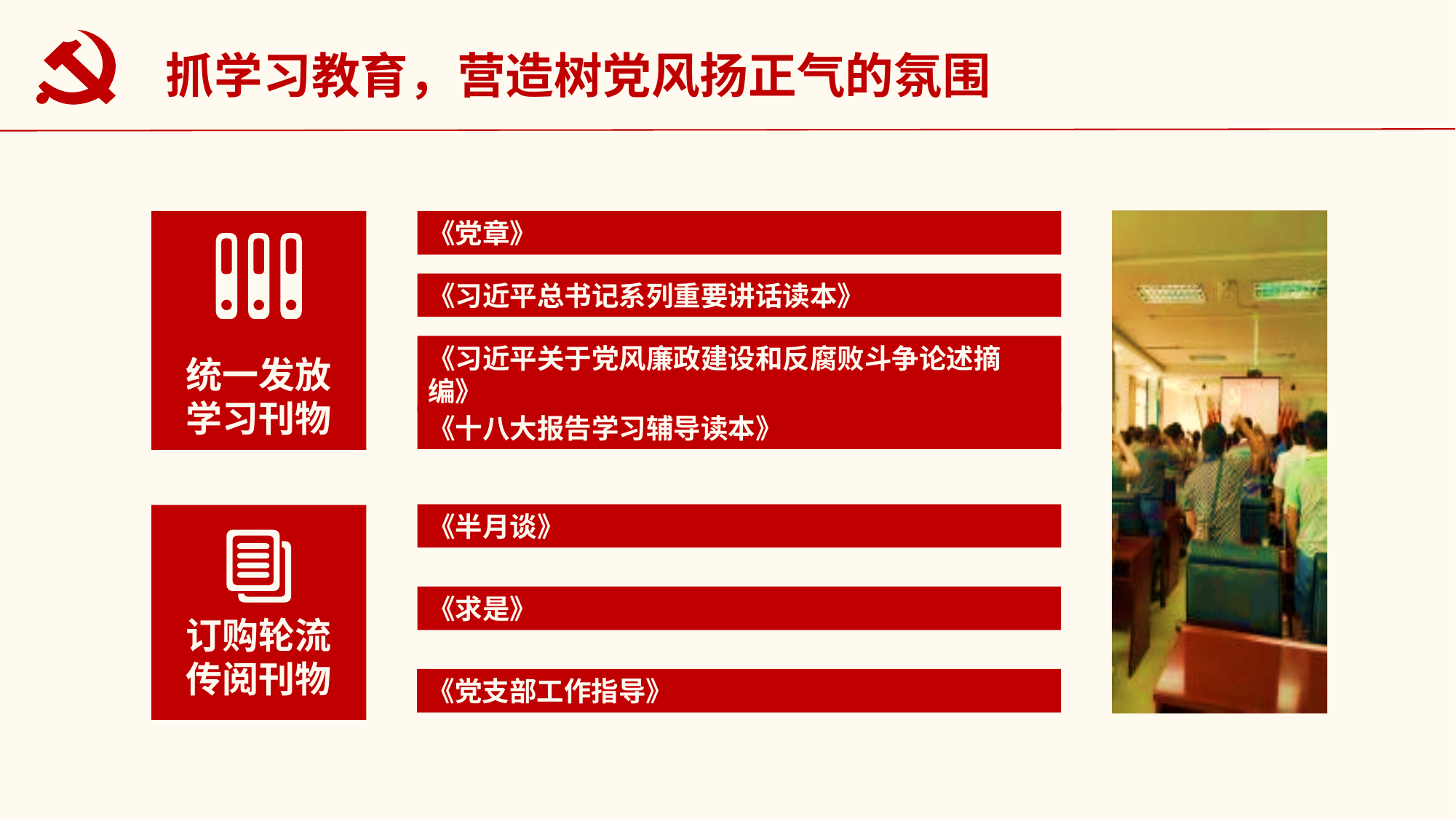

抓学习教育，营造树党风扬正气的氛围

统一发放
学习刊物

《党章》

《习近平总书记系列重要讲话读本》
《习近平关于党风廉政建设和反腐败斗争论述摘编》
《十八大报告学习辅导读本》
《半月谈》

订购轮流
传阅刊物

《求是》
《党支部工作指导》